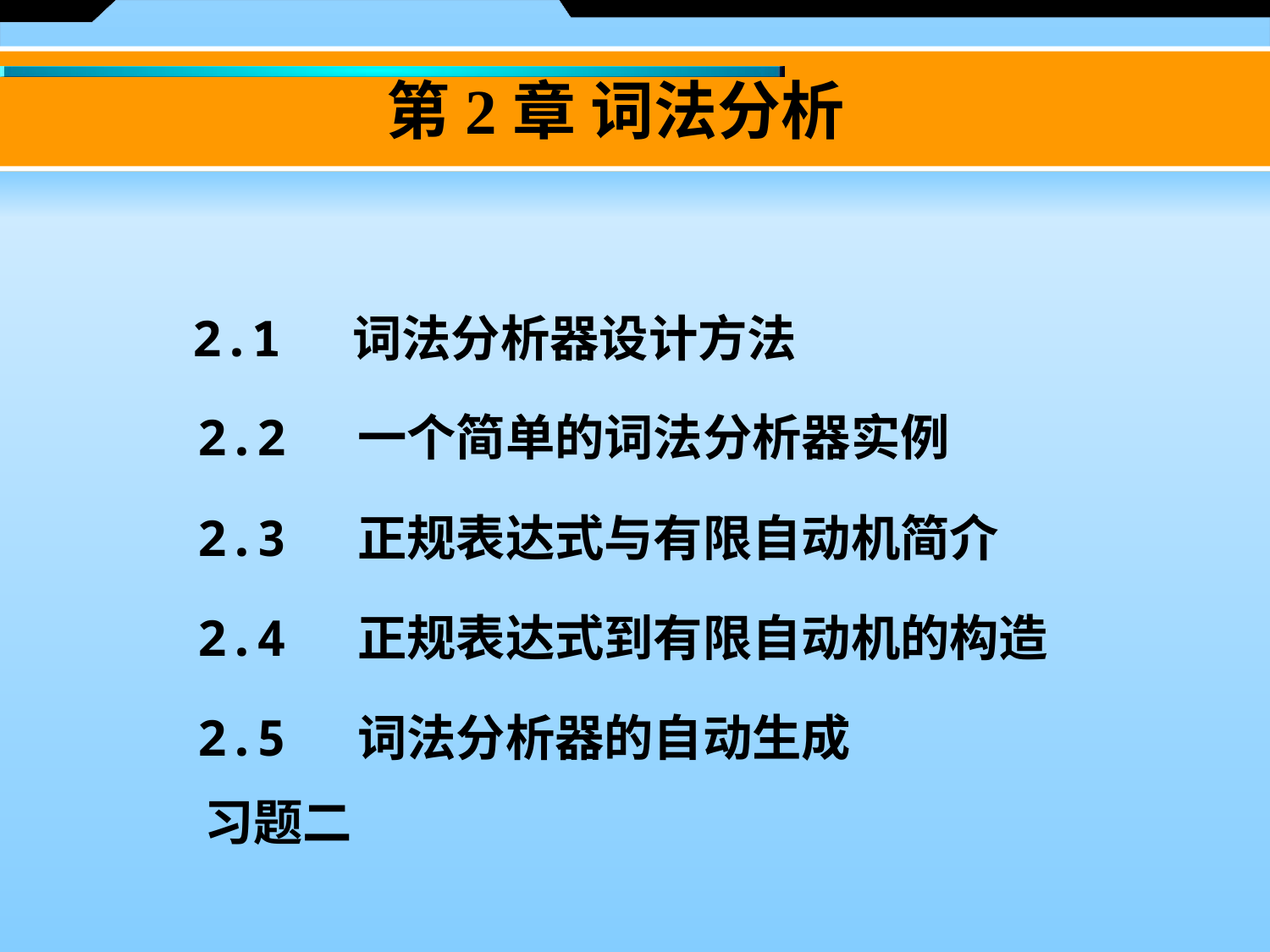

# 第2章 词法分析
2.1  词法分析器设计方法
2.2  一个简单的词法分析器实例
2.3  正规表达式与有限自动机简介
2.4  正规表达式到有限自动机的构造
2.5  词法分析器的自动生成
习题二